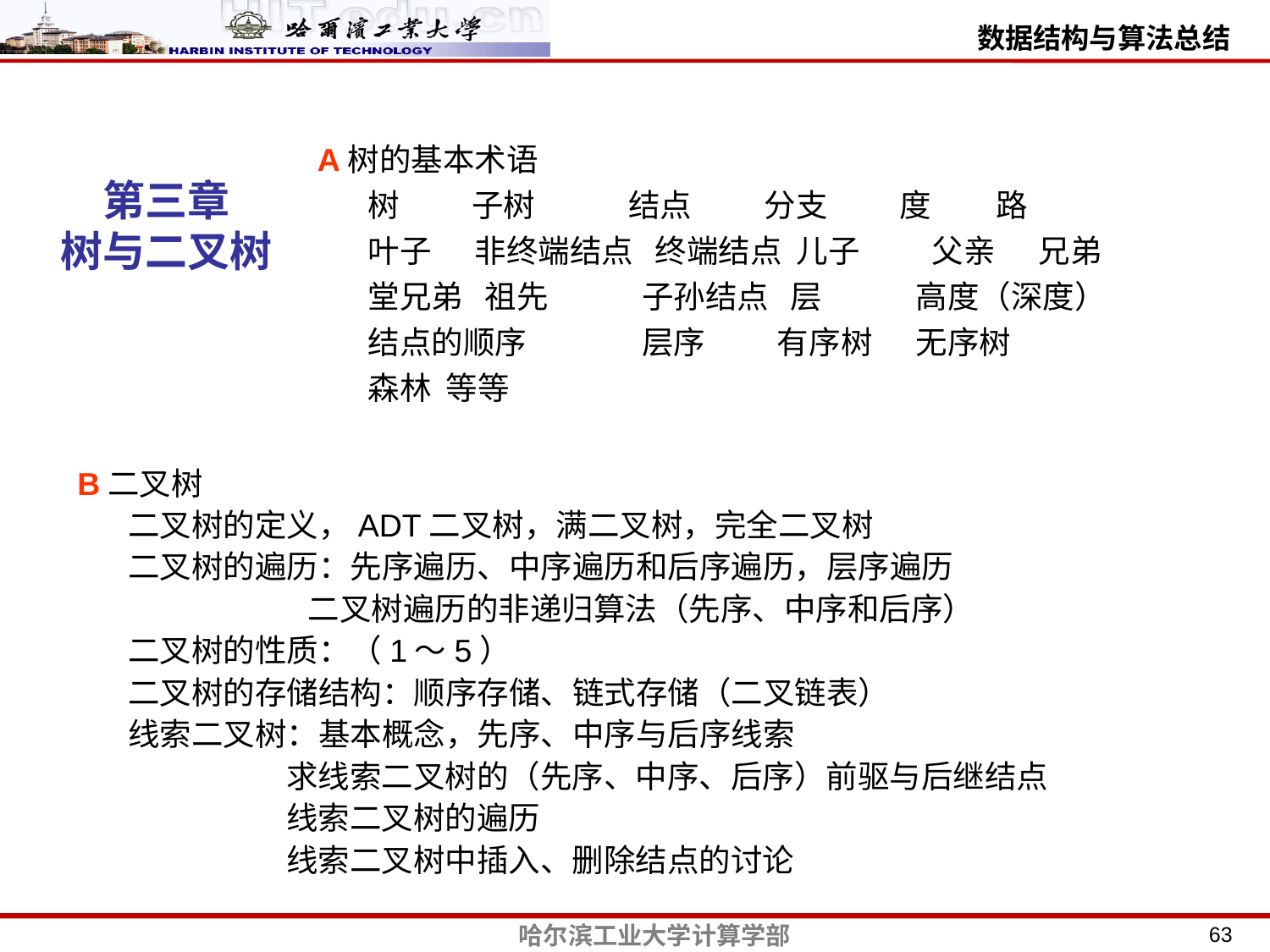

A树的基本术语
      树          子树             结点          分支          度         路
      叶子      非终端结点   终端结点  儿子          父亲      兄弟
      堂兄弟   祖先             子孙结点   层             高度（深度）
      结点的顺序                层序          有序树      无序树
      森林  等等
第三章
树与二叉树
B二叉树
      二叉树的定义，ADT二叉树，满二叉树，完全二叉树
      二叉树的遍历：先序遍历、中序遍历和后序遍历，层序遍历
                               二叉树遍历的非递归算法（先序、中序和后序）
      二叉树的性质：（1～5）
      二叉树的存储结构：顺序存储、链式存储（二叉链表）
      线索二叉树：基本概念，先序、中序与后序线索
                            求线索二叉树的（先序、中序、后序）前驱与后继结点
                            线索二叉树的遍历
                            线索二叉树中插入、删除结点的讨论